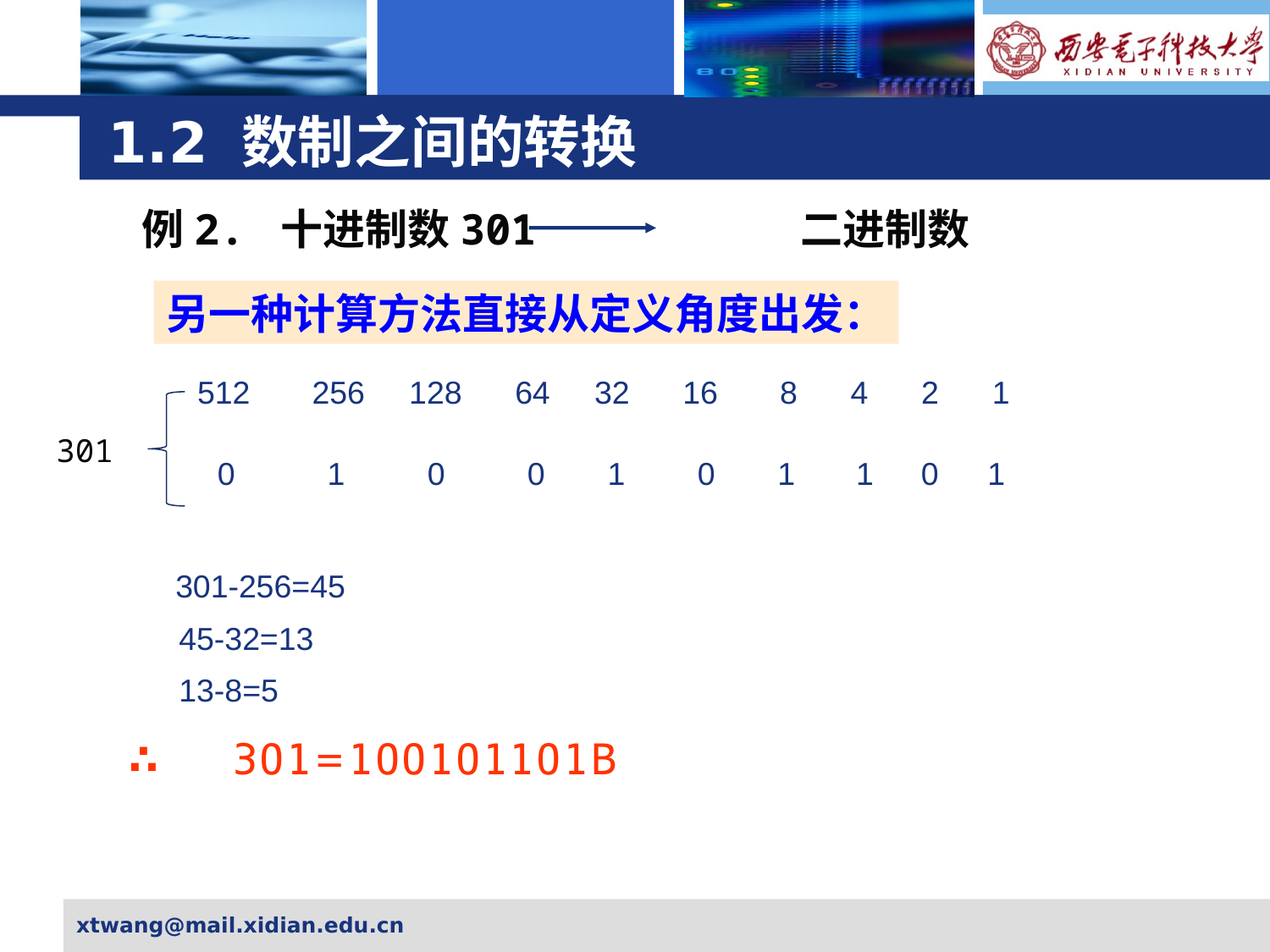

# 1.2 数制之间的转换
例2. 十进制数301          二进制数

另一种计算方法直接从定义角度出发：
512       256     128      64     32      16       8      4      2      1

301
0
1
0
0
1
0
1
1
0
1
301-256=45
45-32=13
13-8=5
∴      301=100101101B
xtwang@mail.xidian.edu.cn